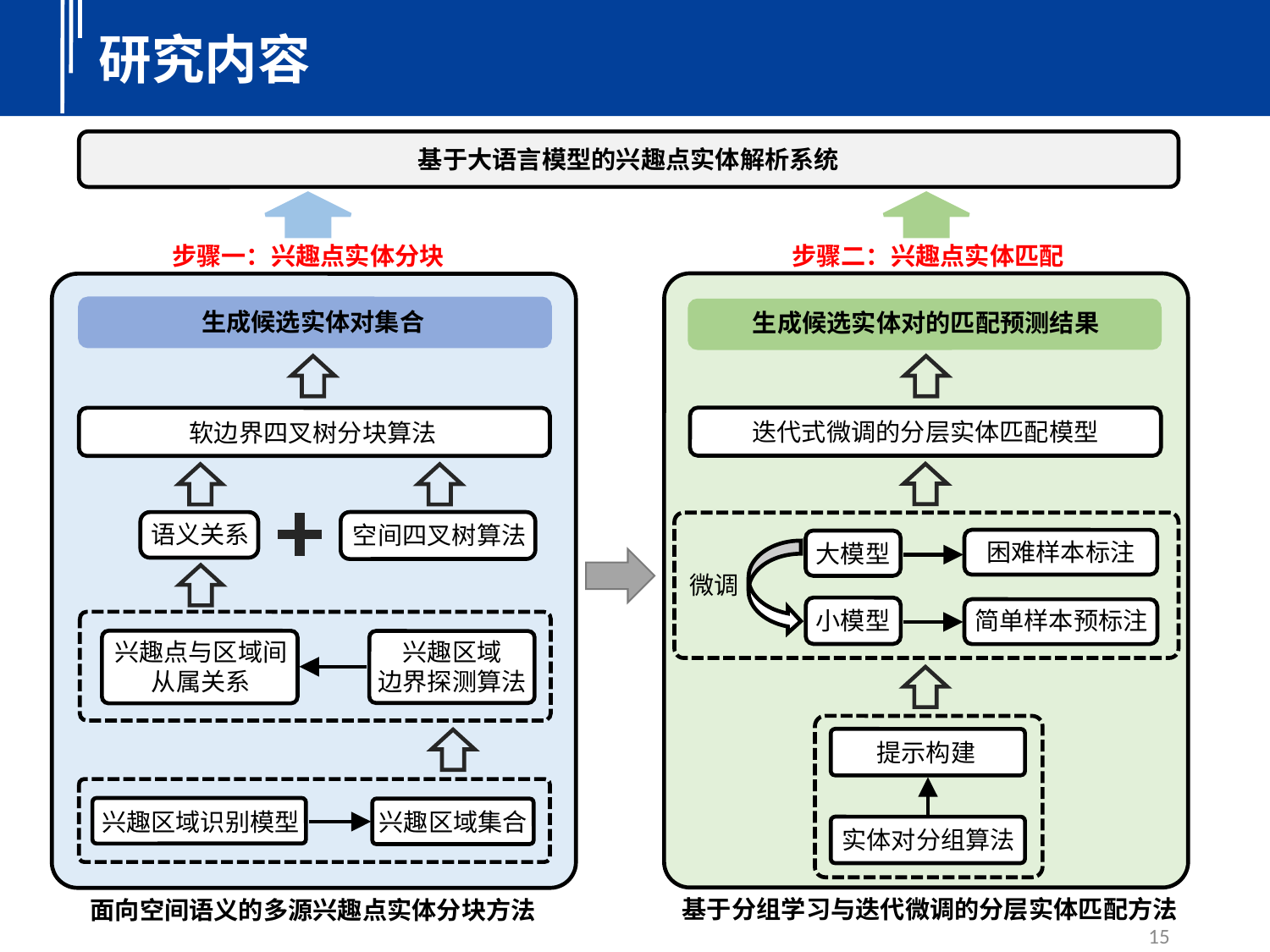

研究内容
基于大语言模型的兴趣点实体解析系统

步骤二：兴趣点实体匹配
步骤一：兴趣点实体分块

生成候选实体对集合
生成候选实体对的匹配预测结果

迭代式微调的分层实体匹配模型
软边界四叉树分块算法

语义关系
空间四叉树算法

困难样本标注

大模型

微调

小模型
简单样本预标注

兴趣区域
边界探测算法
兴趣点与区域间
从属关系

提示构建

兴趣区域识别模型
兴趣区域集合

实体对分组算法
基于分组学习与迭代微调的分层实体匹配方法
面向空间语义的多源兴趣点实体分块方法
15